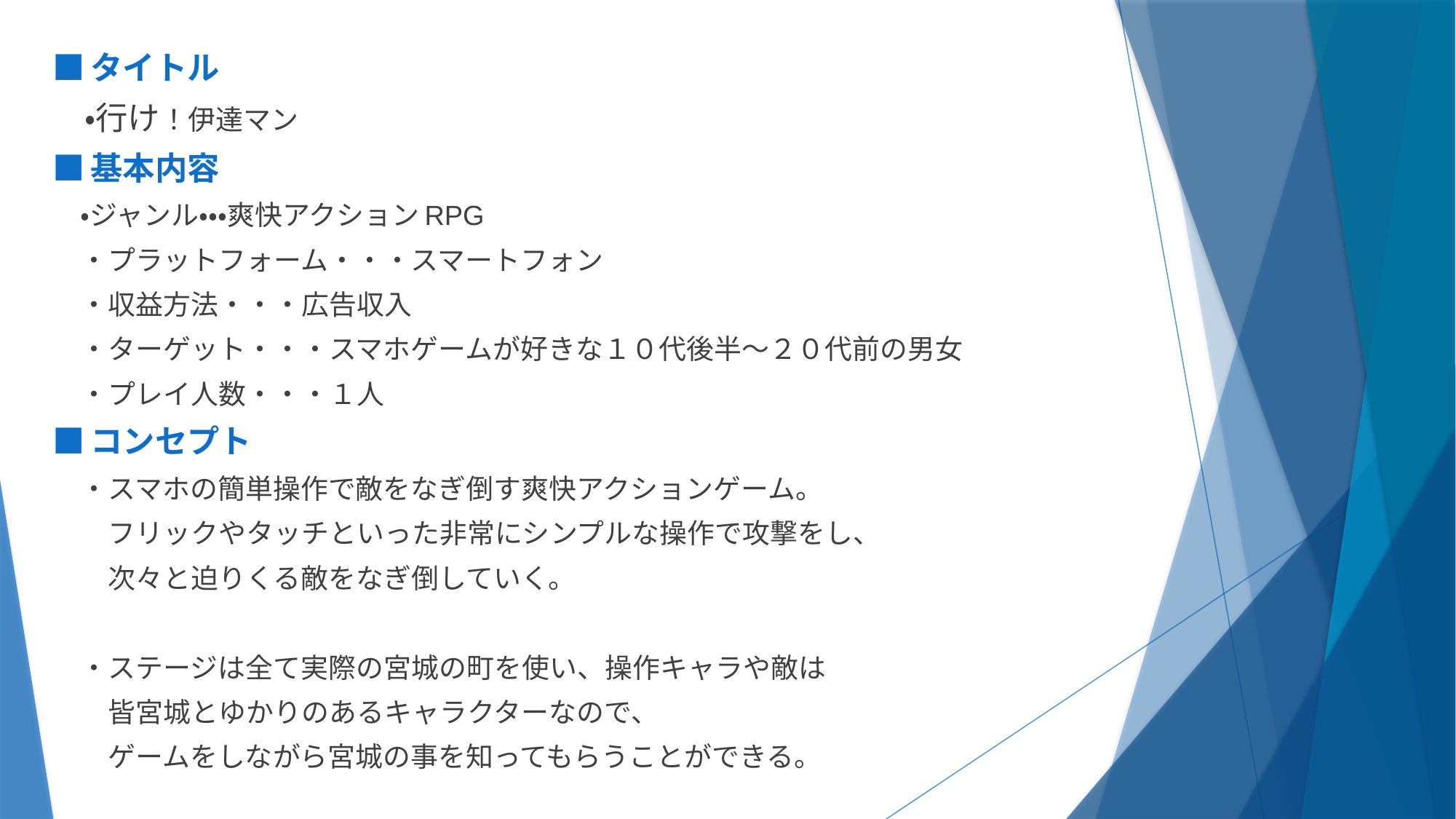

■タイトル
　・行け！伊達マン
■基本内容
　・ジャンル・・・爽快アクションRPG
　・プラットフォーム・・・スマートフォン
　・収益方法・・・広告収入
　・ターゲット・・・スマホゲームが好きな１０代後半～２０代前の男女
　・プレイ人数・・・１人
■コンセプト
　・スマホの簡単操作で敵をなぎ倒す爽快アクションゲーム。
　　フリックやタッチといった非常にシンプルな操作で攻撃をし、
　　次々と迫りくる敵をなぎ倒していく。

　・ステージは全て実際の宮城の町を使い、操作キャラや敵は
　　皆宮城とゆかりのあるキャラクターなので、
　　ゲームをしながら宮城の事を知ってもらうことができる。